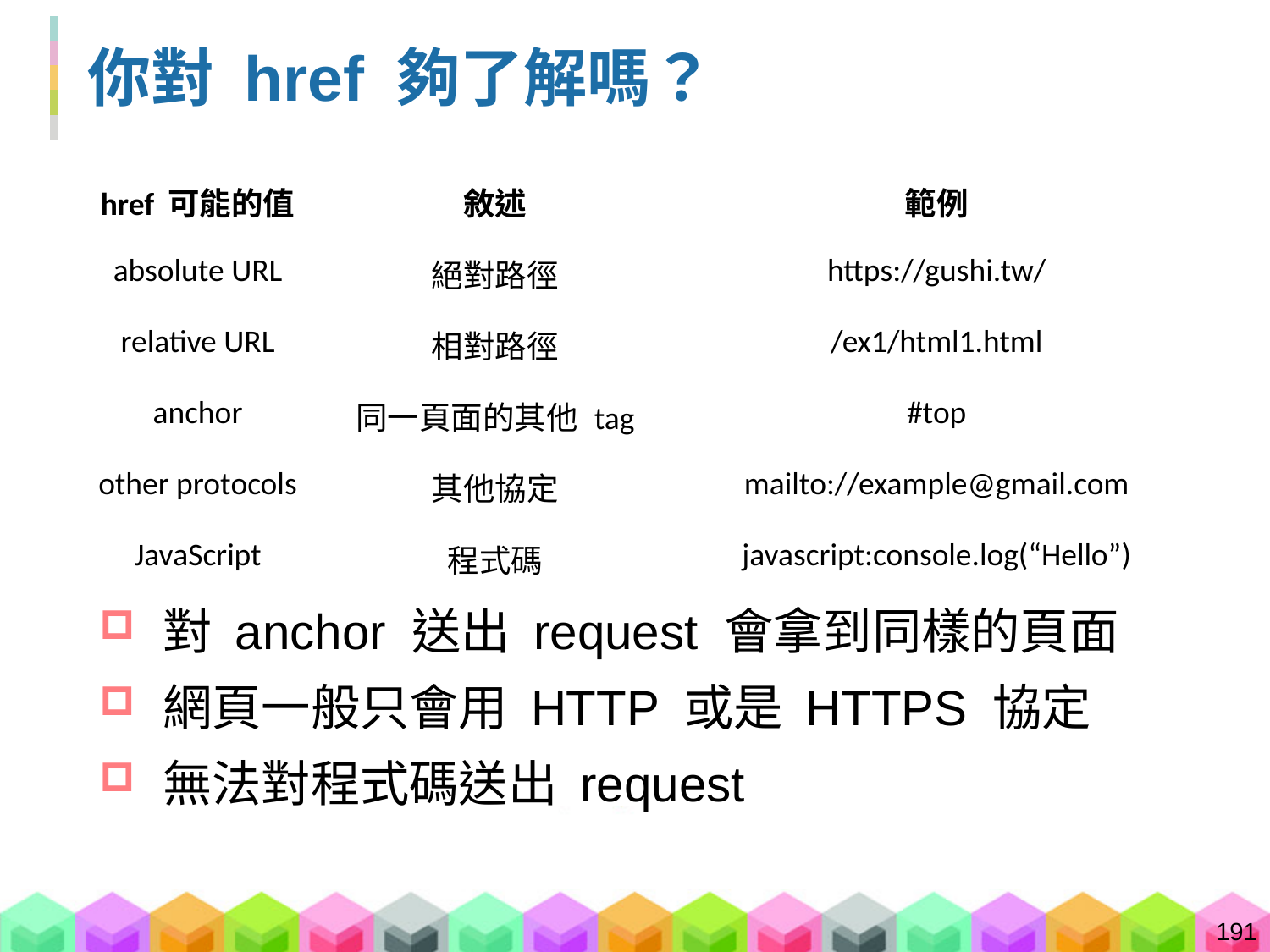

# 你對 href 夠了解嗎？
| href 可能的值 | 敘述 | 範例 |
| --- | --- | --- |
| absolute URL | 絕對路徑 | https://gushi.tw/ |
| relative URL | 相對路徑 | /ex1/html1.html |
| anchor | 同一頁面的其他 tag | #top |
| other protocols | 其他協定 | mailto://example@gmail.com |
| JavaScript | 程式碼 | javascript:console.log(“Hello”) |
對 anchor 送出 request 會拿到同樣的頁面
網頁一般只會用 HTTP 或是 HTTPS 協定
無法對程式碼送出 request
191